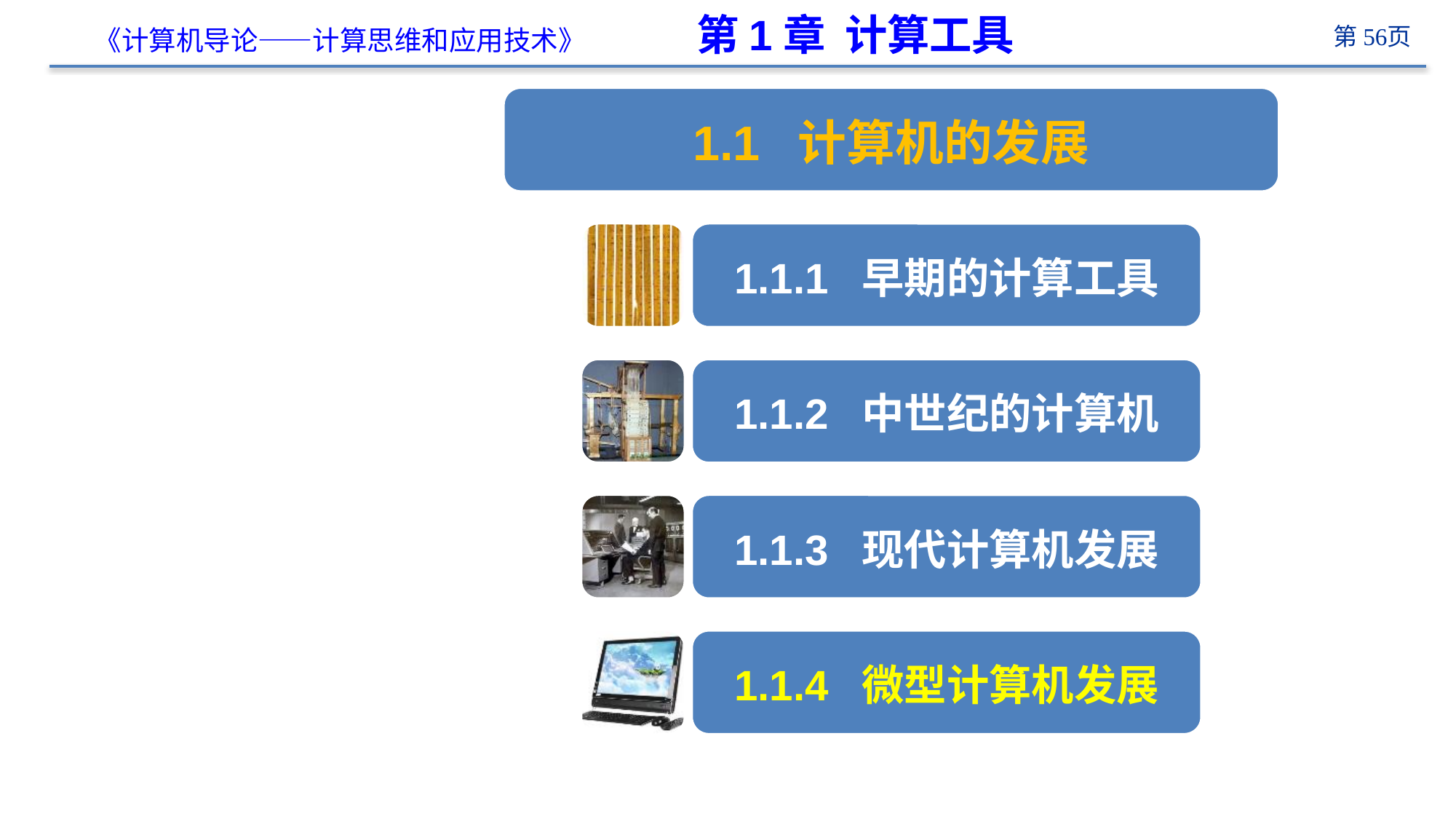

# 《计算机导论——计算思维和应用技术》                  第1章  计算工具
1.1.1  计算机的发展
1.1  计算机的发展
1.1.1  早期的计算工具
1.1.2  中世纪的计算机
1.1.3  现代计算机发展
1.1.4  微型计算机发展